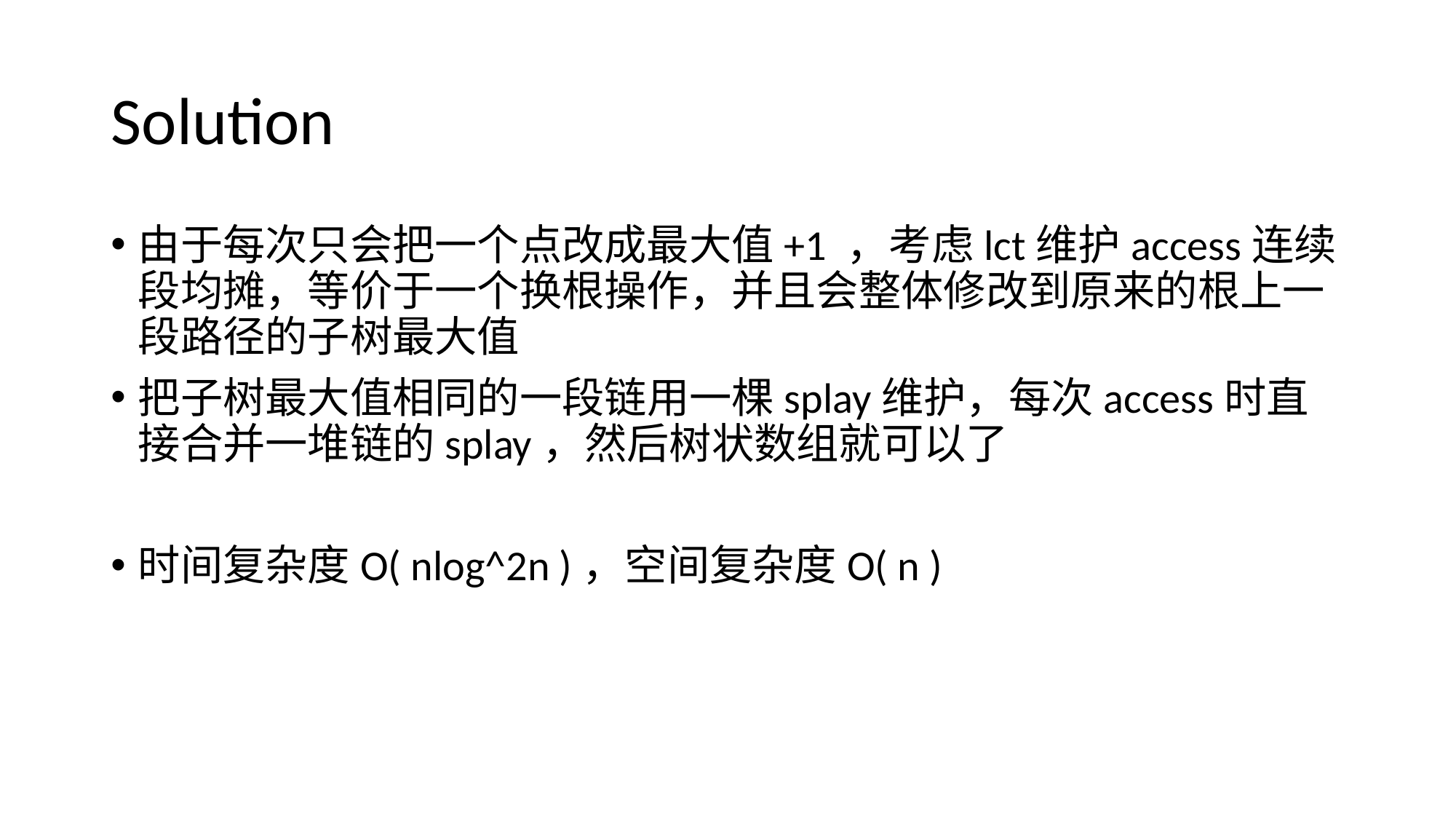

# Solution
由于每次只会把一个点改成最大值+1 ，考虑lct维护access连续段均摊，等价于一个换根操作，并且会整体修改到原来的根上一段路径的子树最大值
把子树最大值相同的一段链用一棵splay维护，每次access时直接合并一堆链的splay，然后树状数组就可以了

时间复杂度O( nlog^2n )，空间复杂度O( n )